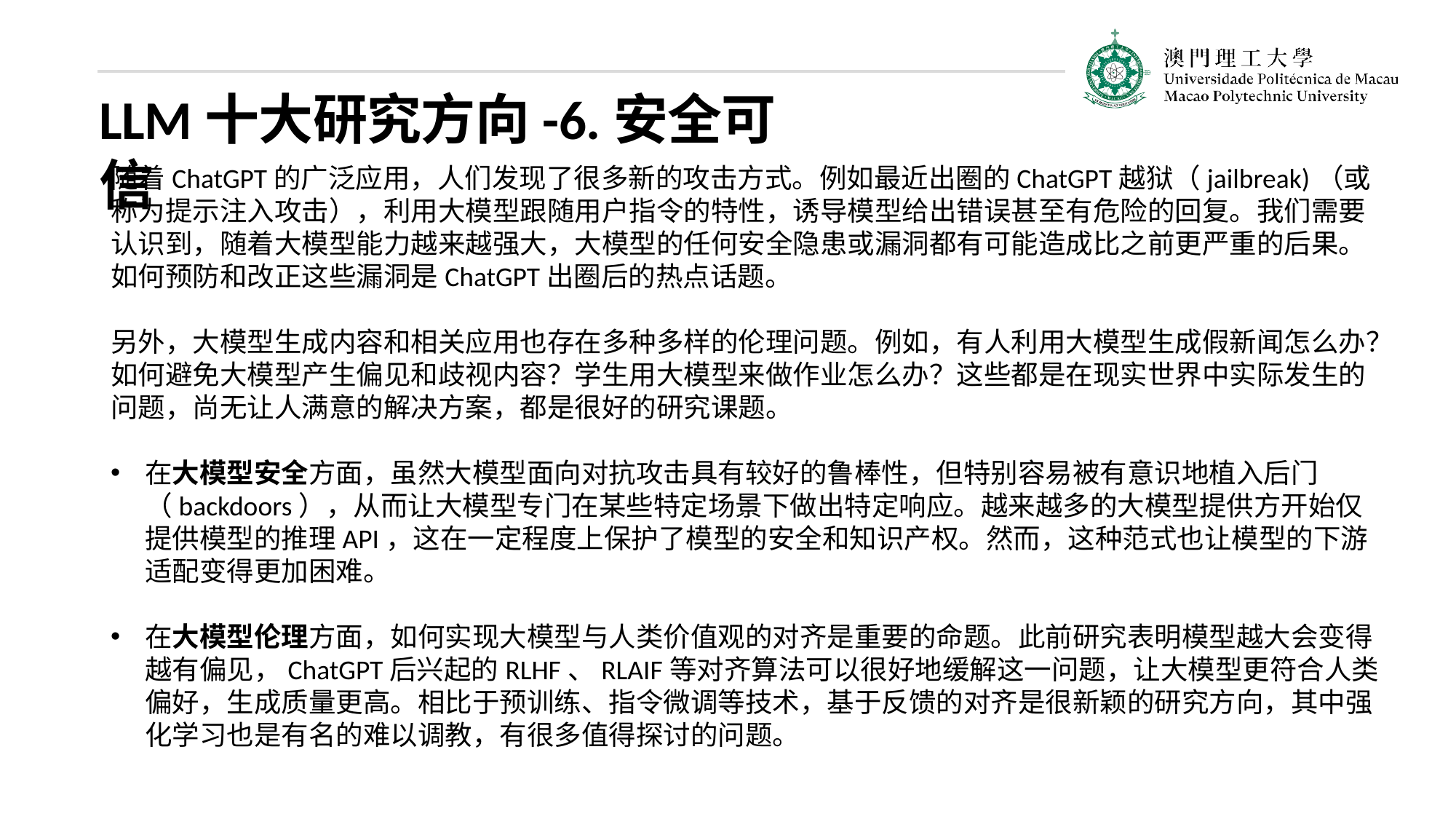

LLM十大研究方向-6.安全可信
随着ChatGPT的广泛应用，人们发现了很多新的攻击方式。例如最近出圈的ChatGPT越狱（jailbreak)（或称为提示注入攻击），利用大模型跟随用户指令的特性，诱导模型给出错误甚至有危险的回复。我们需要认识到，随着大模型能力越来越强大，大模型的任何安全隐患或漏洞都有可能造成比之前更严重的后果。如何预防和改正这些漏洞是ChatGPT出圈后的热点话题。

另外，大模型生成内容和相关应用也存在多种多样的伦理问题。例如，有人利用大模型生成假新闻怎么办？如何避免大模型产生偏见和歧视内容？学生用大模型来做作业怎么办？这些都是在现实世界中实际发生的问题，尚无让人满意的解决方案，都是很好的研究课题。

在大模型安全方面，虽然大模型面向对抗攻击具有较好的鲁棒性，但特别容易被有意识地植入后门（backdoors），从而让大模型专门在某些特定场景下做出特定响应。越来越多的大模型提供方开始仅提供模型的推理API，这在一定程度上保护了模型的安全和知识产权。然而，这种范式也让模型的下游适配变得更加困难。

在大模型伦理方面，如何实现大模型与人类价值观的对齐是重要的命题。此前研究表明模型越大会变得越有偏见，ChatGPT后兴起的RLHF、RLAIF等对齐算法可以很好地缓解这一问题，让大模型更符合人类偏好，生成质量更高。相比于预训练、指令微调等技术，基于反馈的对齐是很新颖的研究方向，其中强化学习也是有名的难以调教，有很多值得探讨的问题。